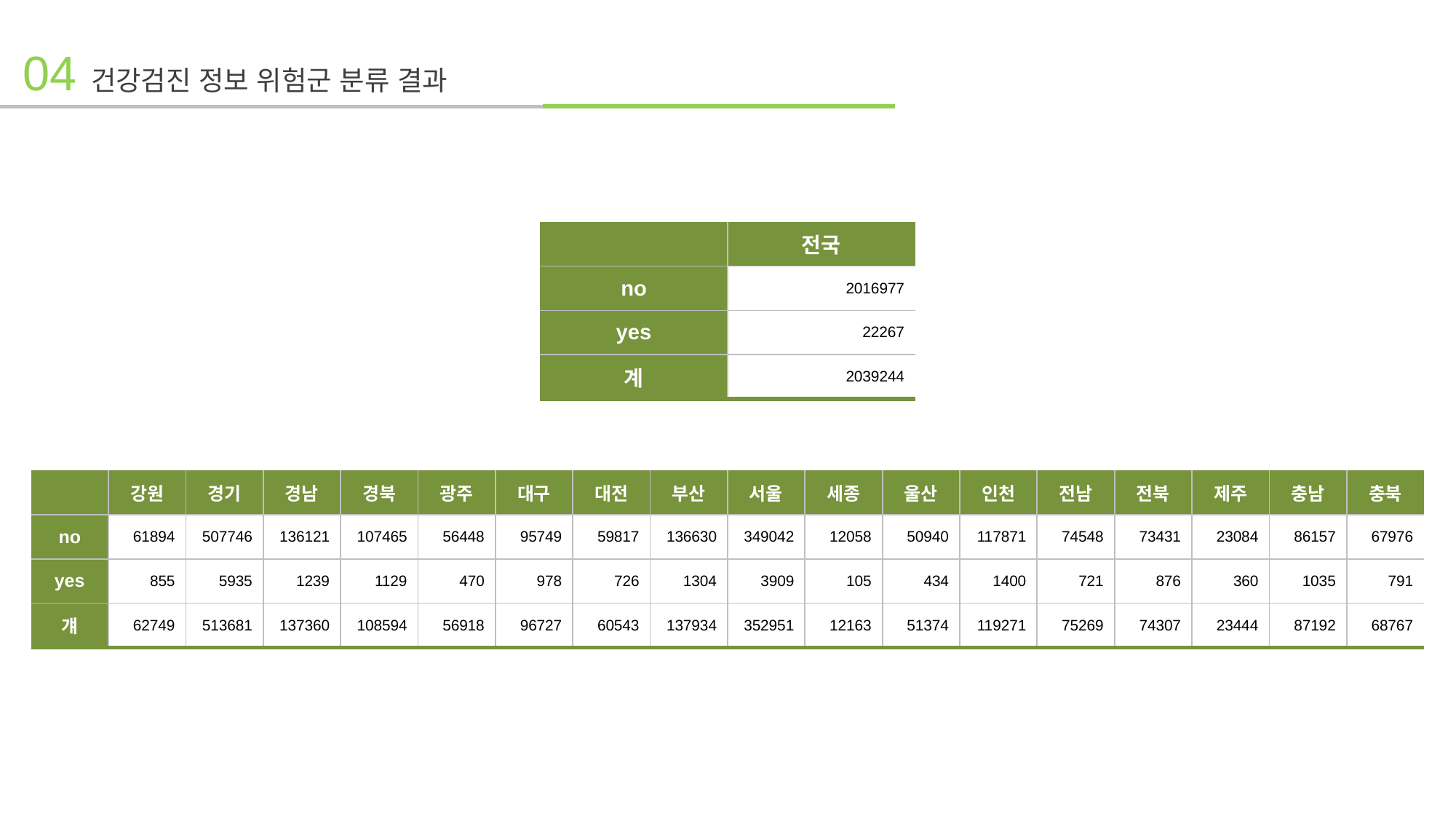

04 건강검진 정보 위험군 분류 결과
|  | 전국 |
| --- | --- |
| no | 2016977 |
| yes | 22267 |
| 계 | 2039244 |
|  | 강원 | 경기 | 경남 | 경북 | 광주 | 대구 | 대전 | 부산 | 서울 | 세종 | 울산 | 인천 | 전남 | 전북 | 제주 | 충남 | 충북 |
| --- | --- | --- | --- | --- | --- | --- | --- | --- | --- | --- | --- | --- | --- | --- | --- | --- | --- |
| no | 61894 | 507746 | 136121 | 107465 | 56448 | 95749 | 59817 | 136630 | 349042 | 12058 | 50940 | 117871 | 74548 | 73431 | 23084 | 86157 | 67976 |
| yes | 855 | 5935 | 1239 | 1129 | 470 | 978 | 726 | 1304 | 3909 | 105 | 434 | 1400 | 721 | 876 | 360 | 1035 | 791 |
| 걔 | 62749 | 513681 | 137360 | 108594 | 56918 | 96727 | 60543 | 137934 | 352951 | 12163 | 51374 | 119271 | 75269 | 74307 | 23444 | 87192 | 68767 |